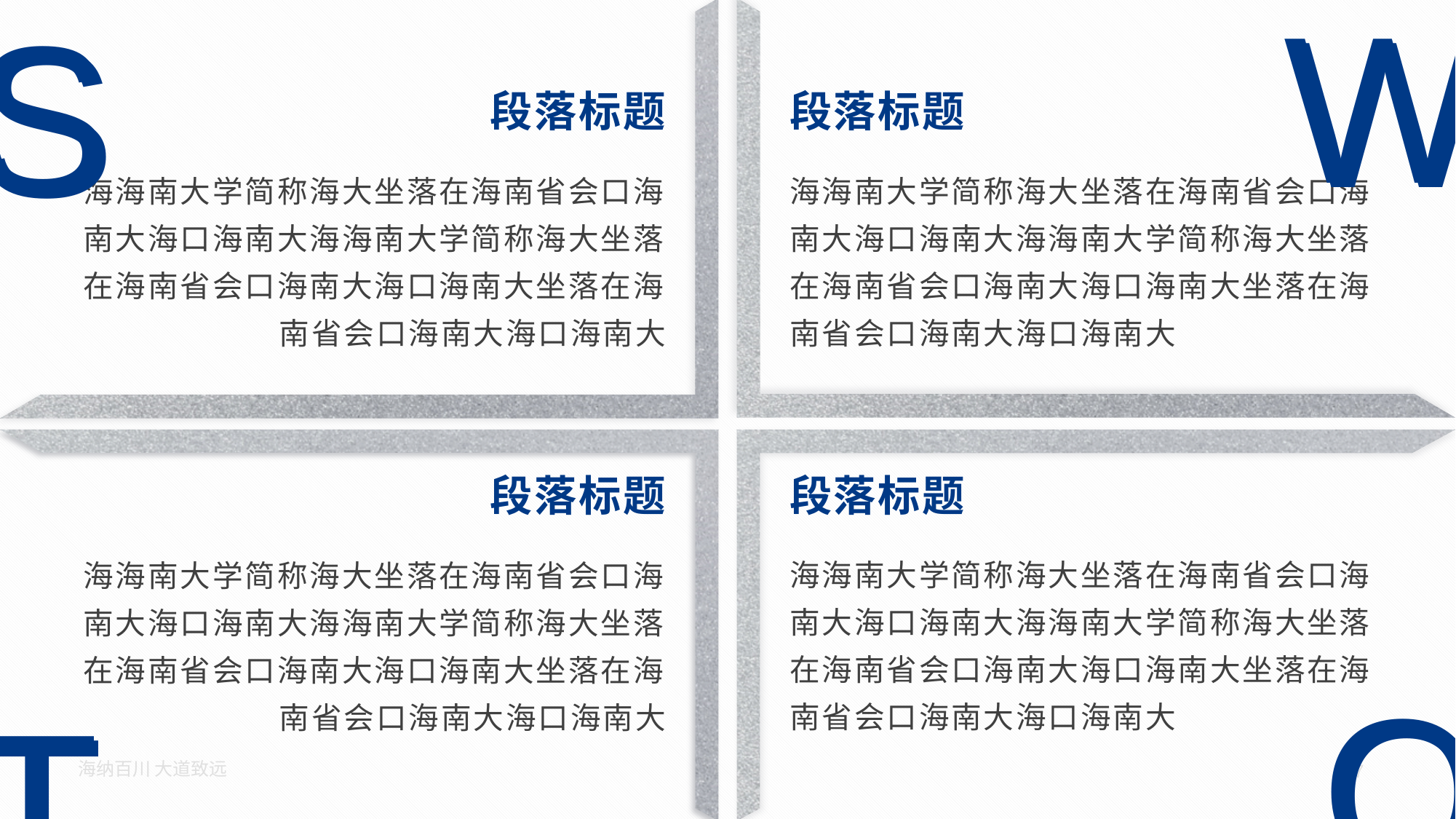

W
W
S
S

段落标题
段落标题
海海南大学简称海大坐落在海南省会口海南大海口海南大海海南大学简称海大坐落在海南省会口海南大海口海南大坐落在海南省会口海南大海口海南大
海海南大学简称海大坐落在海南省会口海南大海口海南大海海南大学简称海大坐落在海南省会口海南大海口海南大坐落在海南省会口海南大海口海南大

段落标题
段落标题
海海南大学简称海大坐落在海南省会口海南大海口海南大海海南大学简称海大坐落在海南省会口海南大海口海南大坐落在海南省会口海南大海口海南大
海海南大学简称海大坐落在海南省会口海南大海口海南大海海南大学简称海大坐落在海南省会口海南大海口海南大坐落在海南省会口海南大海口海南大
O
O
T
T
海纳百川 大道致远
47